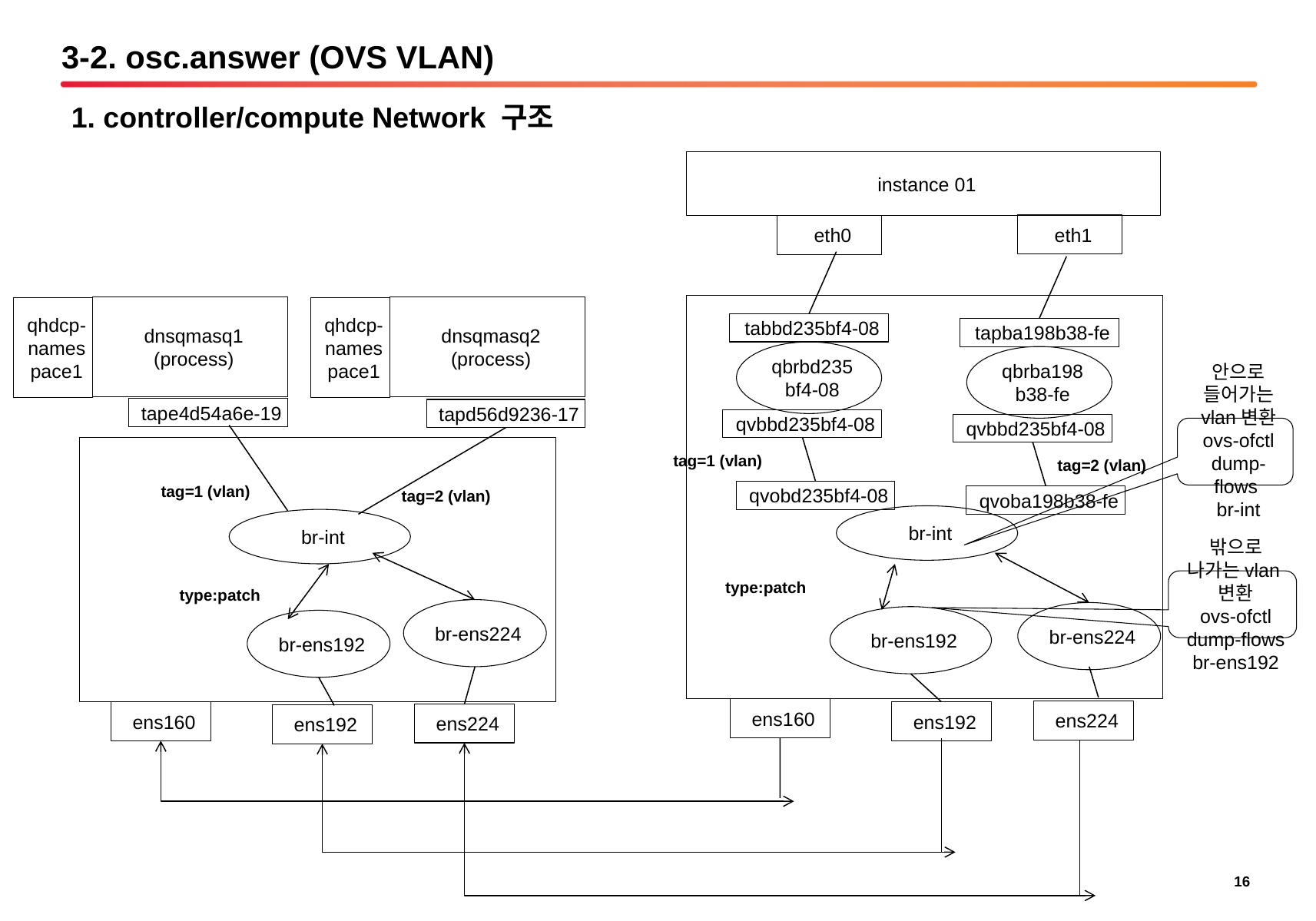

# 3-2. osc.answer (OVS VLAN)
1. controller/compute Network 구조
instance 01
eth1
eth0

dnsqmasq1
(process)
dnsqmasq2
(process)
qhdcp-namespace1
qhdcp-namespace1
tabbd235bf4-08
tapba198b38-fe
qbrbd235bf4-08
qbrba198b38-fe
tape4d54a6e-19
tapd56d9236-17
qvbbd235bf4-08
qvbbd235bf4-08
안으로 들어가는 vlan변환
ovs-ofctl dump-flows
br-int

tag=1 (vlan)
tag=2 (vlan)
tag=1 (vlan)
tag=2 (vlan)
qvobd235bf4-08
qvoba198b38-fe
br-int
br-int
밖으로 나가는vlan변환
ovs-ofctl dump-flows br-ens192
type:patch
type:patch
br-ens224
br-ens224
br-ens192
br-ens192
ens160
ens224
ens160
ens192
ens224
ens192